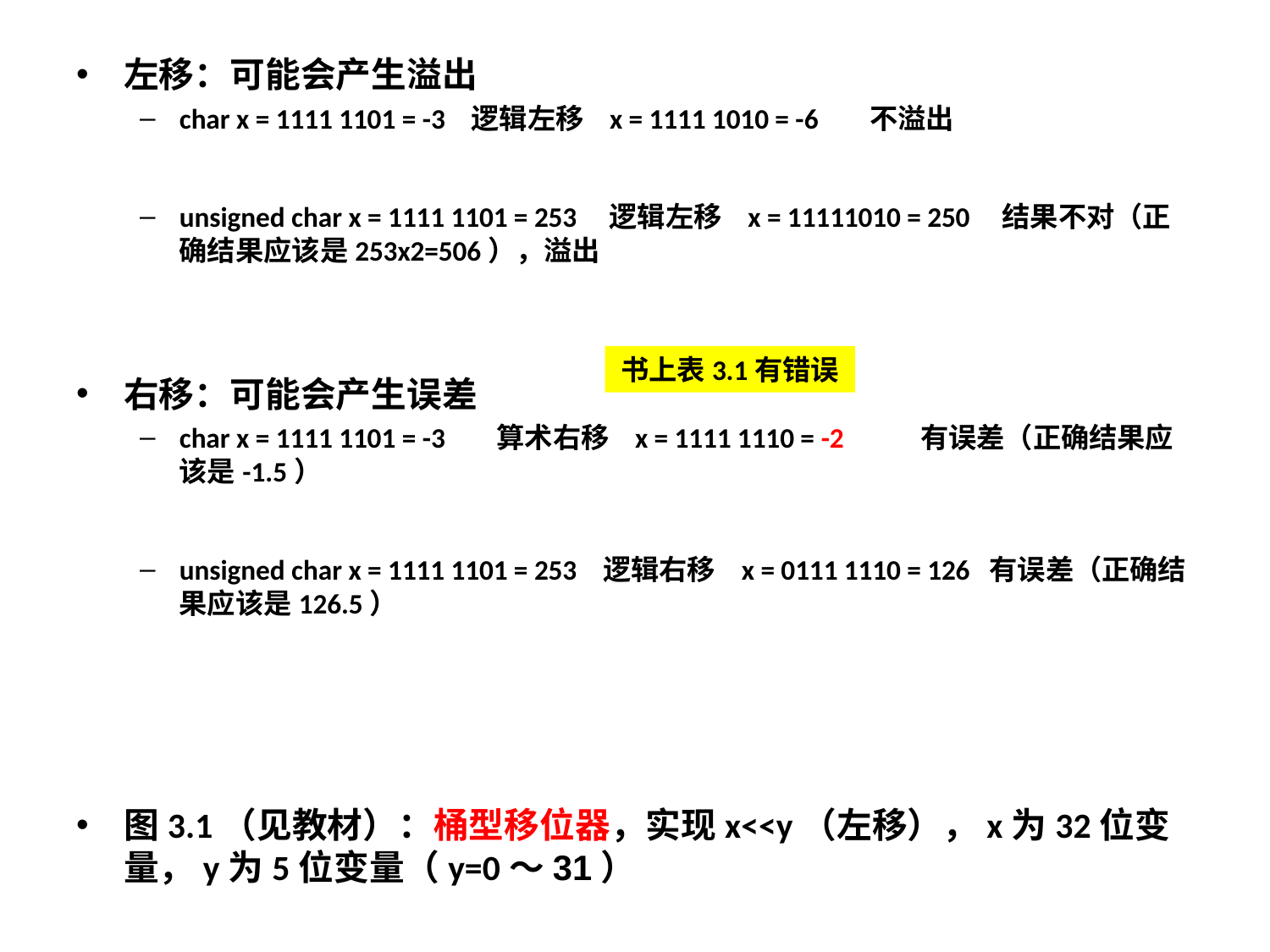

左移：可能会产生溢出
char x = 1111 1101 = -3   逻辑左移   x = 1111 1010 = -6       不溢出

unsigned char x = 1111 1101 = 253    逻辑左移   x = 11111010 = 250    结果不对（正确结果应该是253x2=506），溢出

右移：可能会产生误差
char x = 1111 1101 = -3       算术右移   x = 1111 1110 = -2           有误差（正确结果应该是-1.5）

unsigned char x = 1111 1101 = 253   逻辑右移   x = 0111 1110 = 126  有误差（正确结果应该是126.5）

图3.1（见教材）：桶型移位器，实现x<<y（左移），x为32位变量，y为5位变量（y=0～31）

书上表3.1有错误